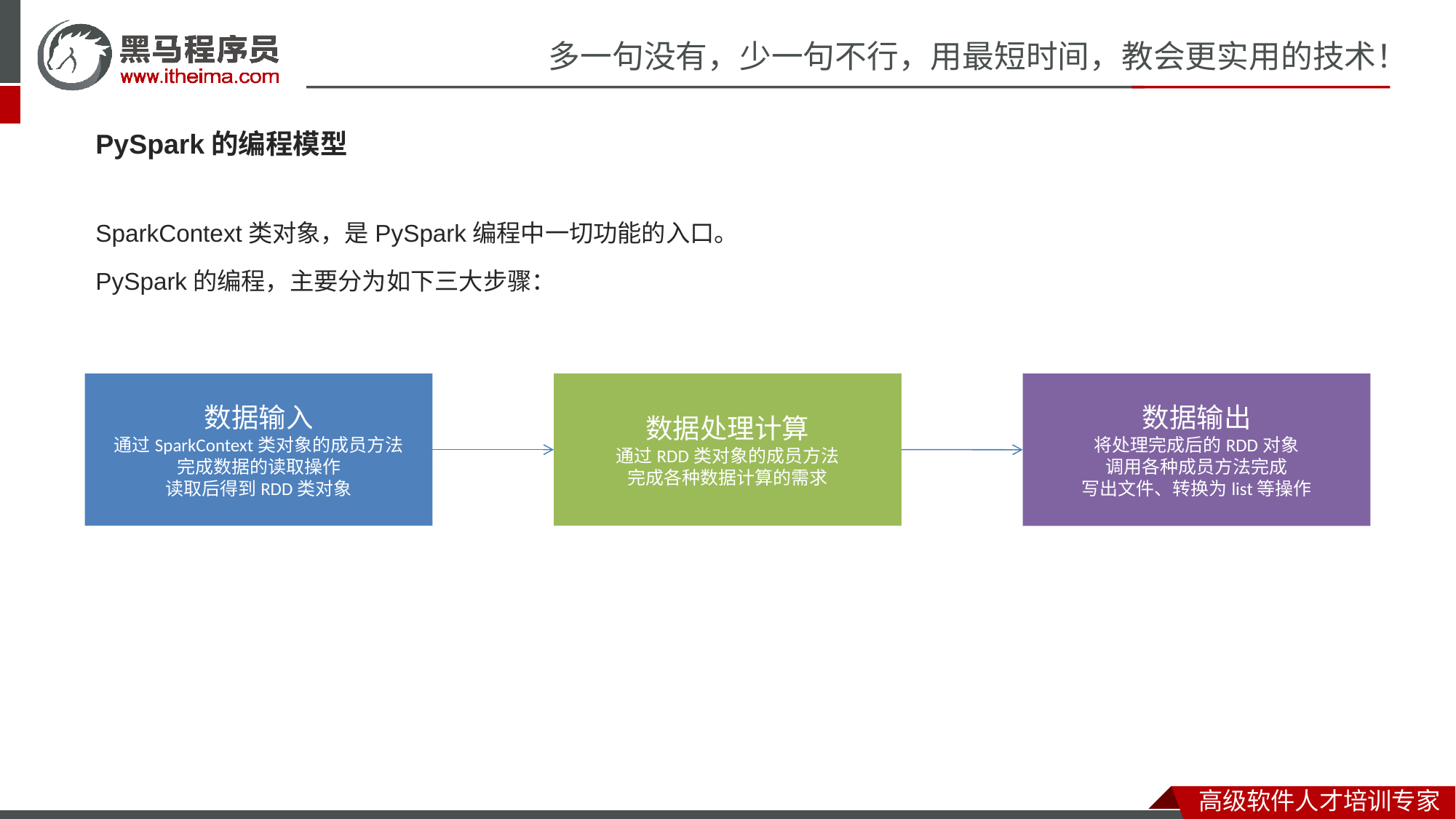

PySpark的编程模型
SparkContext类对象，是PySpark编程中一切功能的入口。
PySpark的编程，主要分为如下三大步骤：

数据输入
通过SparkContext类对象的成员方法
完成数据的读取操作
读取后得到RDD类对象
数据处理计算
通过RDD类对象的成员方法
完成各种数据计算的需求
数据输出
将处理完成后的RDD对象
调用各种成员方法完成
写出文件、转换为list等操作